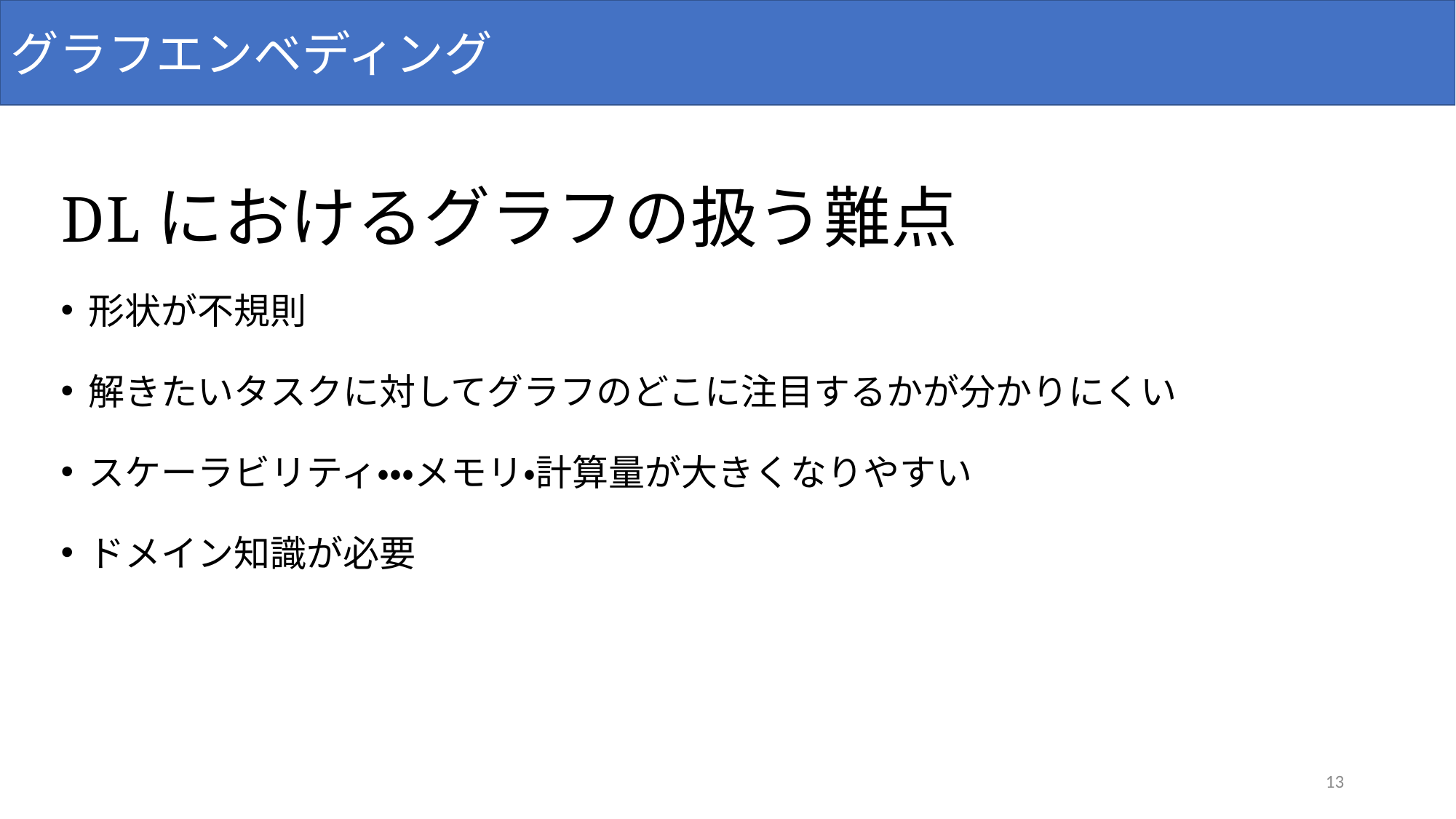

グラフエンベディング
# DLにおけるグラフの扱う難点
形状が不規則
解きたいタスクに対してグラフのどこに注目するかが分かりにくい
スケーラビリティ・・・メモリ・計算量が大きくなりやすい
ドメイン知識が必要
13